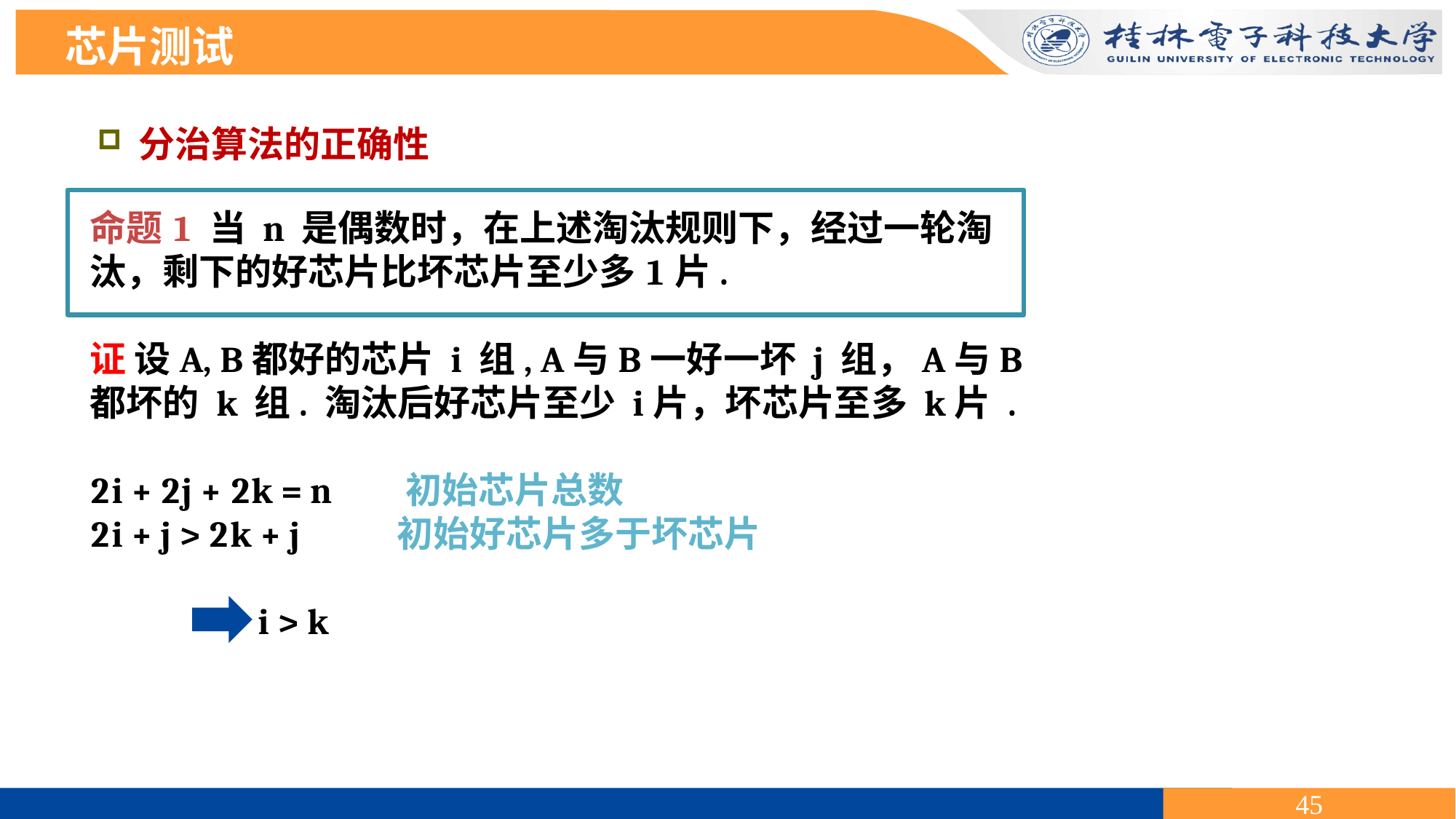

芯片测试
分治算法的正确性

命题1 当 n 是偶数时，在上述淘汰规则下，经过一轮淘汰，剩下的好芯片比坏芯片至少多1片.

证 设A, B都好的芯片 i 组, A与B一好一坏 j 组，A与B 都坏的 k 组. 淘汰后好芯片至少 i片，坏芯片至多 k片 .

2i + 2j + 2k = n        初始芯片总数
2i + j > 2k + j           初始好芯片多于坏芯片

                     i > k